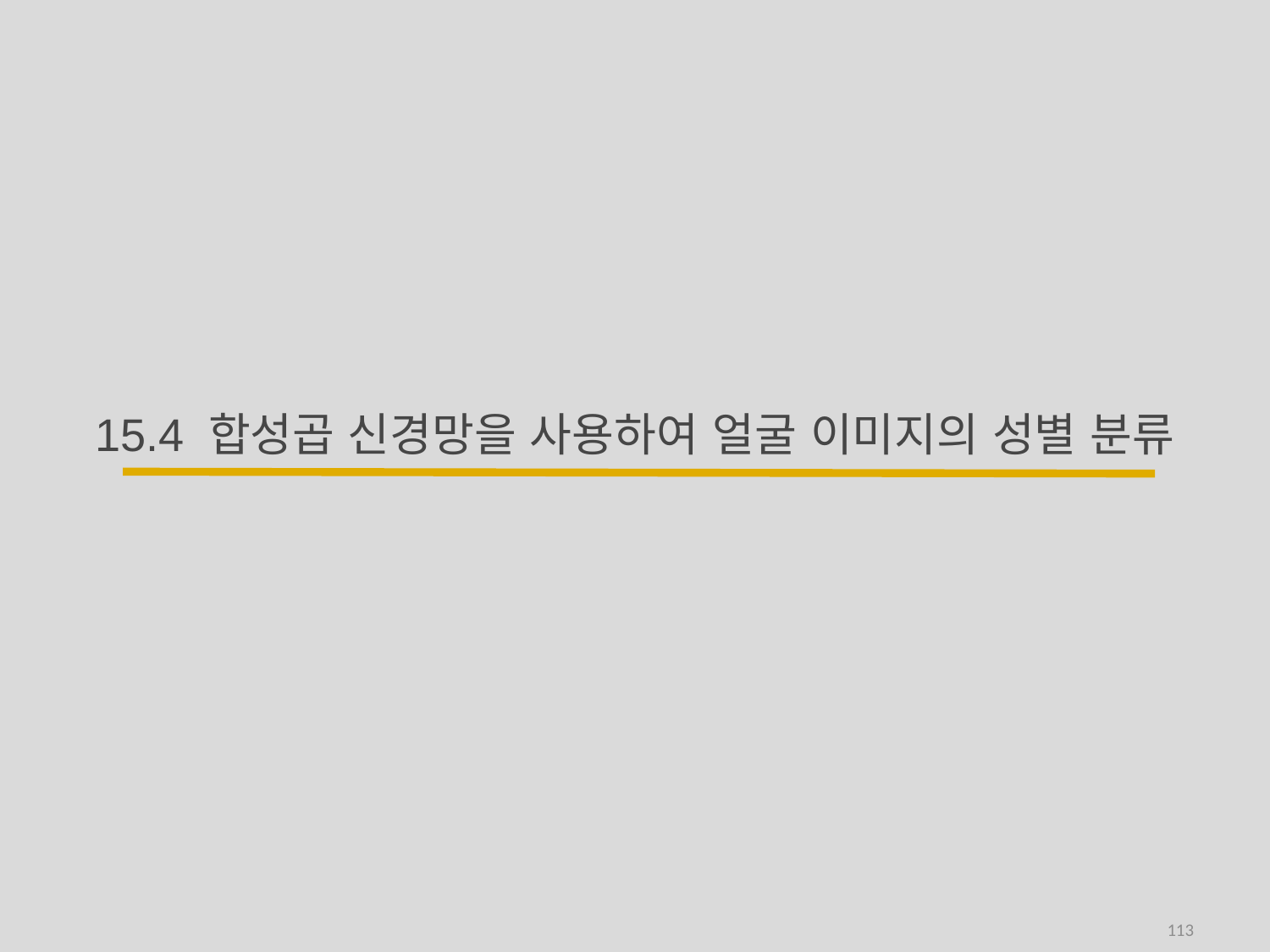

# 15.4 합성곱 신경망을 사용하여 얼굴 이미지의 성별 분류
113